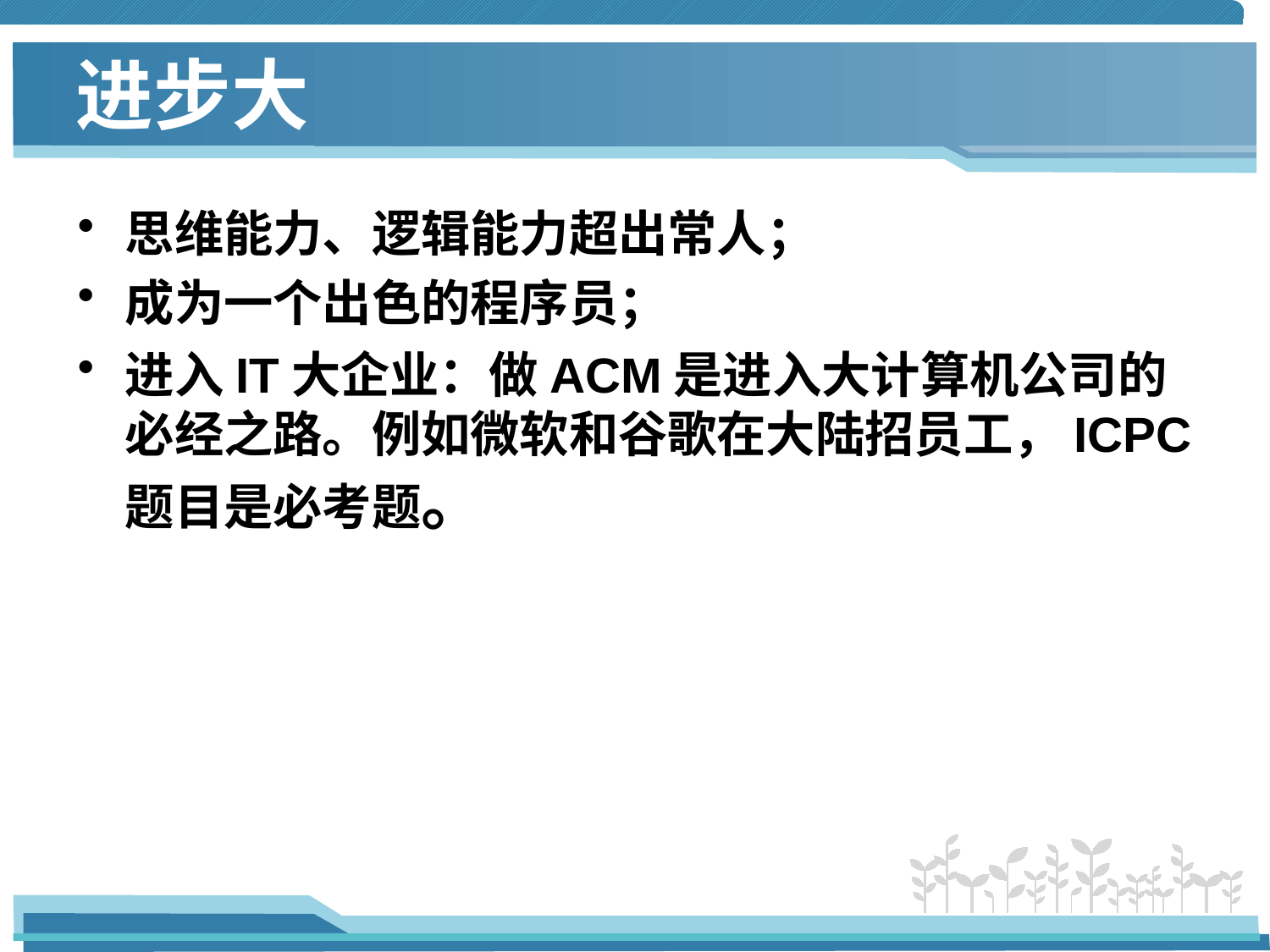

# 进步大
思维能力、逻辑能力超出常人；
成为一个出色的程序员；
进入IT大企业：做ACM是进入大计算机公司的必经之路。例如微软和谷歌在大陆招员工，ICPC题目是必考题。